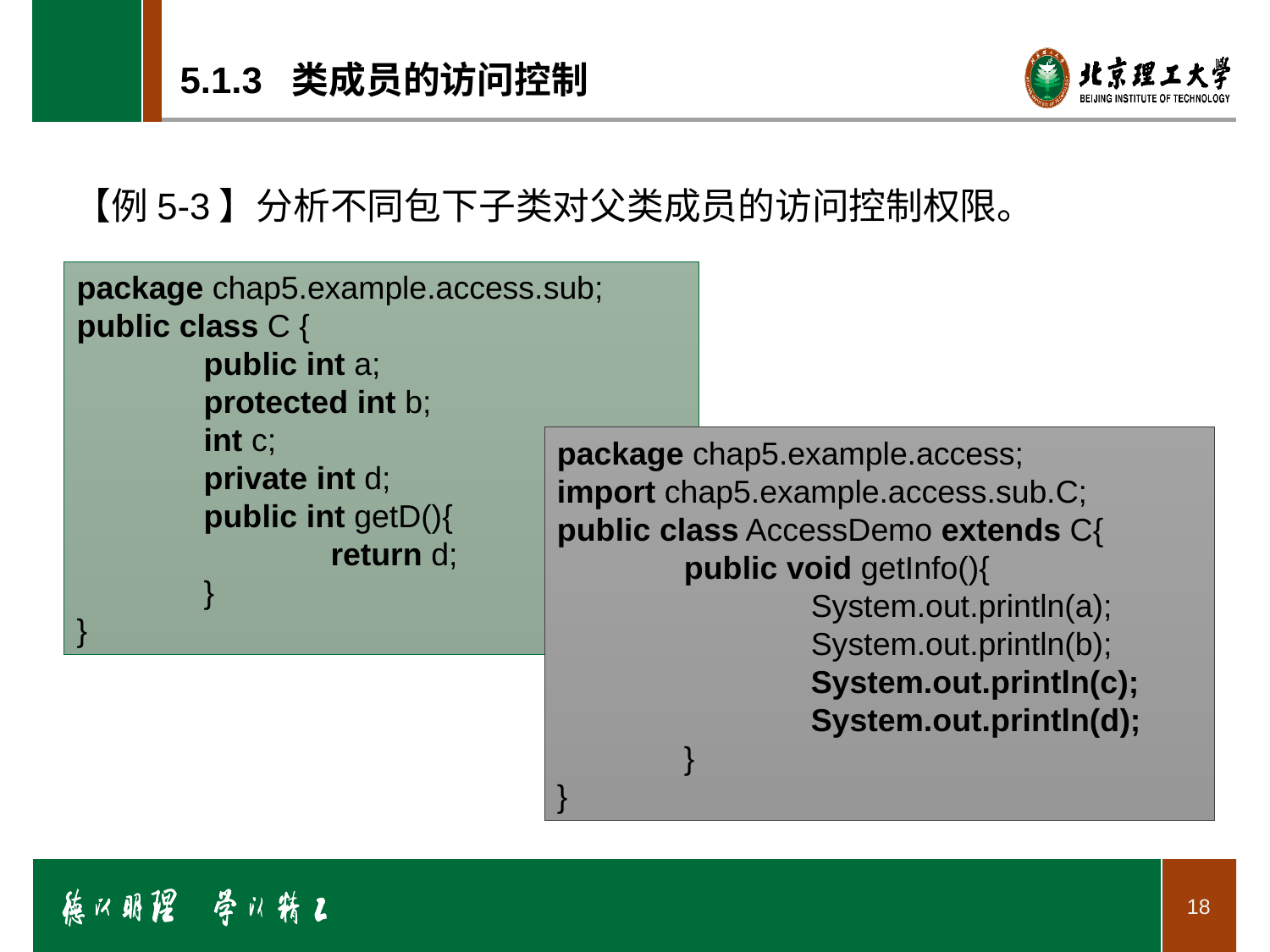

# 5.1.3  类成员的访问控制
【例5-3】分析不同包下子类对父类成员的访问控制权限。
package chap5.example.access.sub;
public class C {
	public int a;
	protected int b;
	int c;
	private int d;
	public int getD(){
		return d;
	}
}
package chap5.example.access;
import chap5.example.access.sub.C;
public class AccessDemo extends C{
	public void getInfo(){
		System.out.println(a);  			System.out.println(b);			System.out.println(c);			System.out.println(d);
	}
}